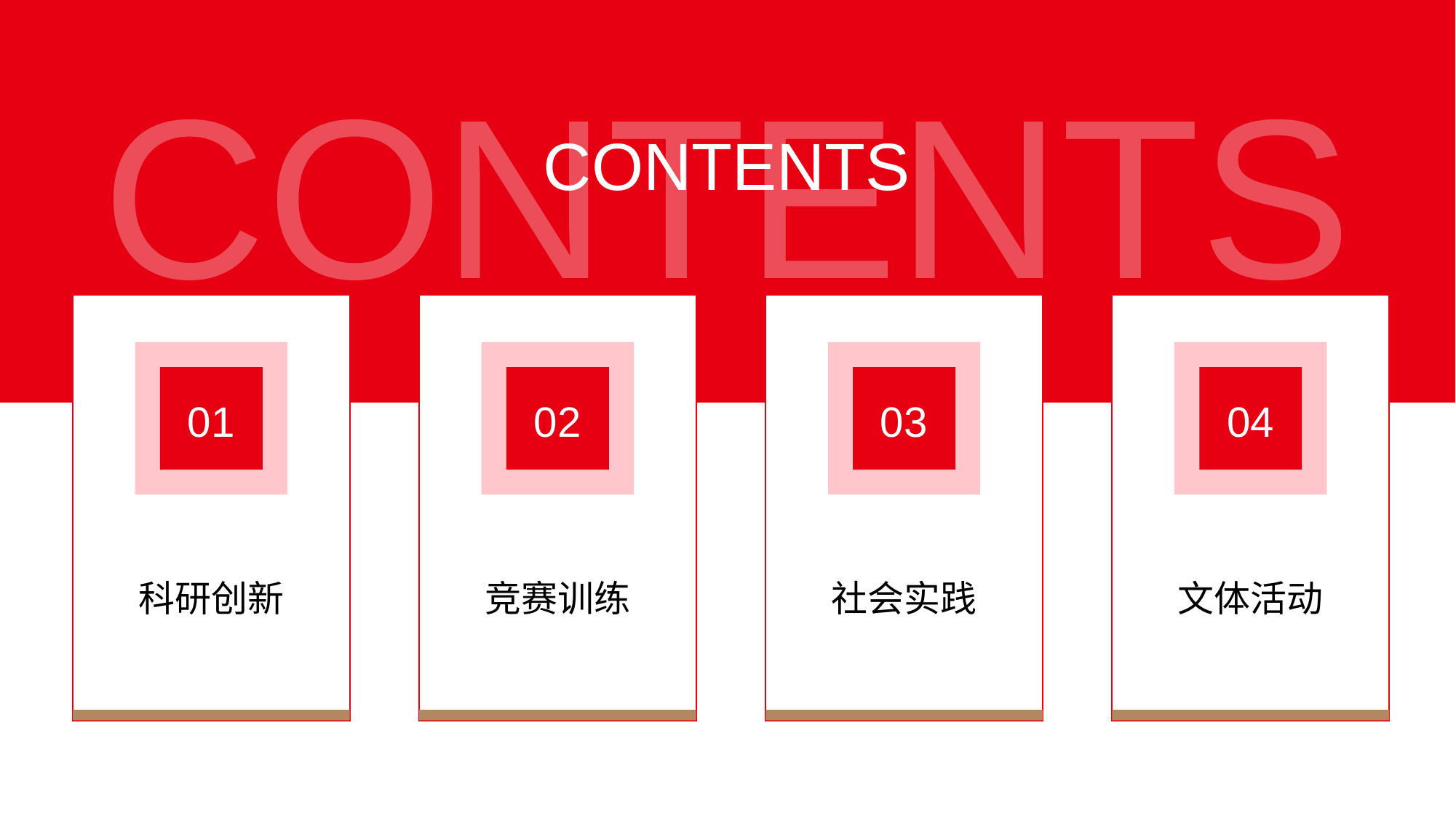

CONTENTS
CONTENTS

01
科研创新

02
竞赛训练

03
社会实践

04
文体活动